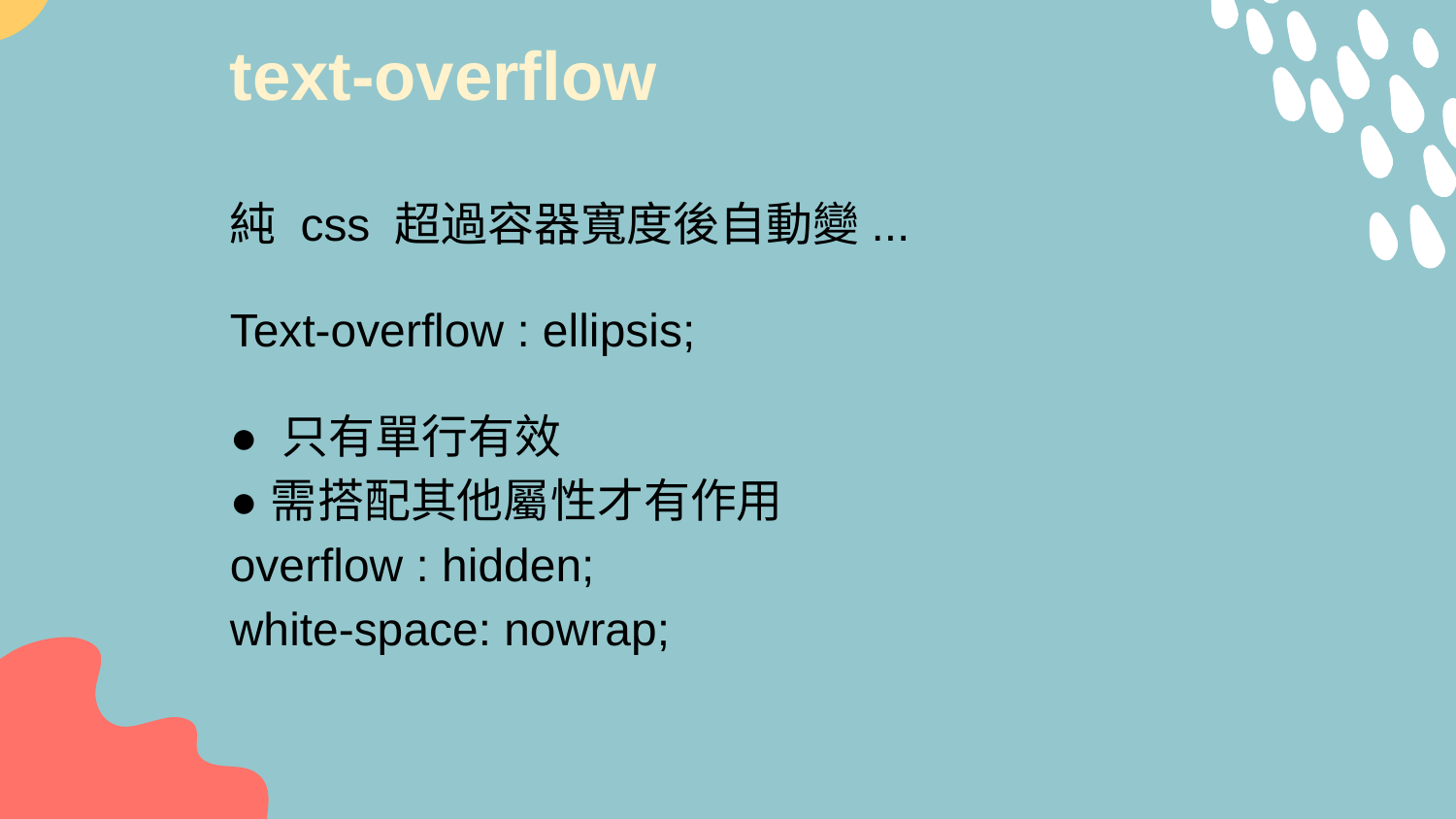

# text-overflow

純 css 超過容器寬度後自動變...
Text-overflow : ellipsis;
● 只有單行有效
● 需搭配其他屬性才有作用
overflow : hidden;
white-space: nowrap;